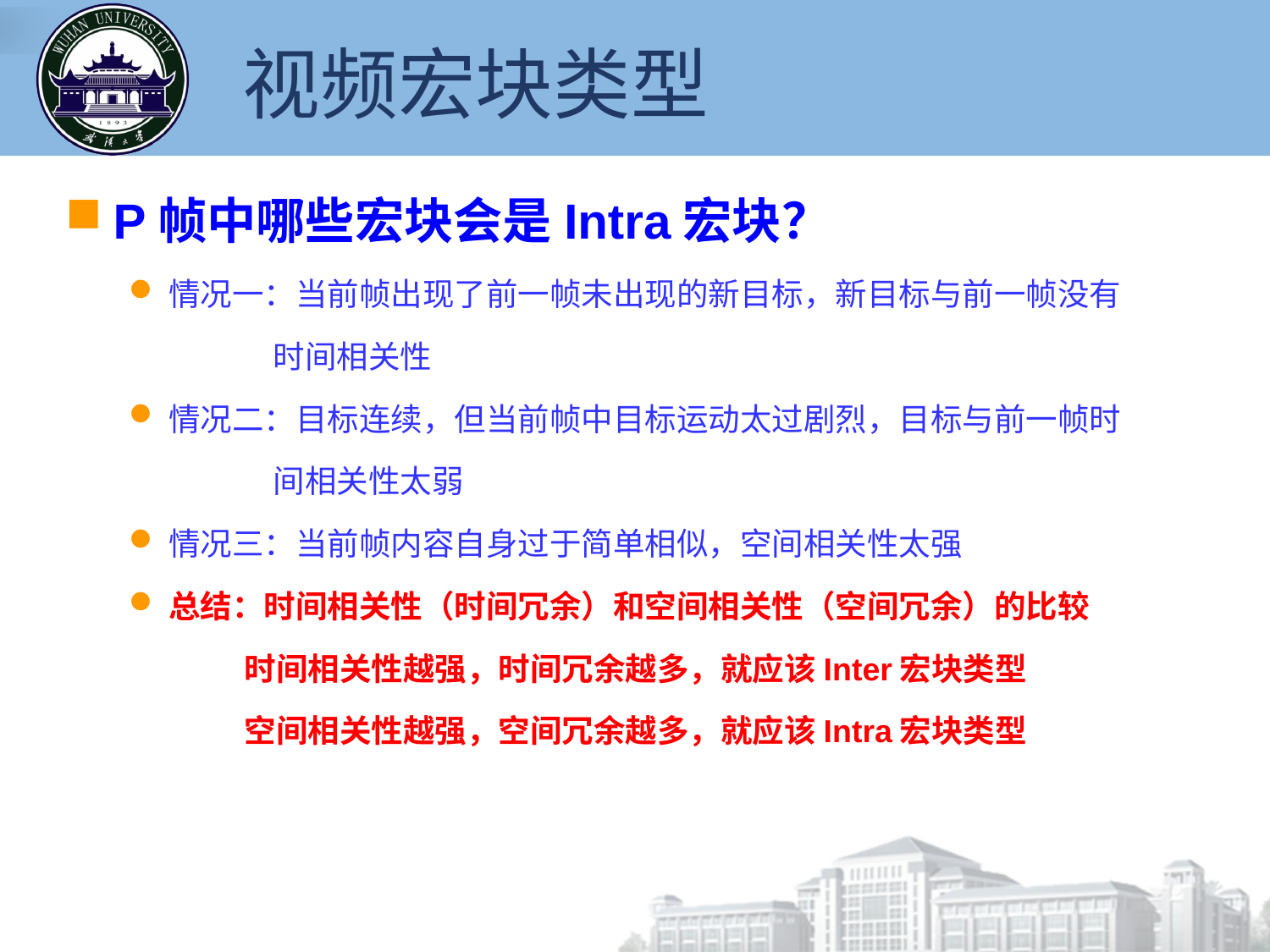

视频宏块类型
P帧中哪些宏块会是Intra宏块？
情况一：当前帧出现了前一帧未出现的新目标，新目标与前一帧没有
                   时间相关性
情况二：目标连续，但当前帧中目标运动太过剧烈，目标与前一帧时
                   间相关性太弱
情况三：当前帧内容自身过于简单相似，空间相关性太强
总结：时间相关性（时间冗余）和空间相关性（空间冗余）的比较
               时间相关性越强，时间冗余越多，就应该Inter宏块类型
               空间相关性越强，空间冗余越多，就应该Intra宏块类型